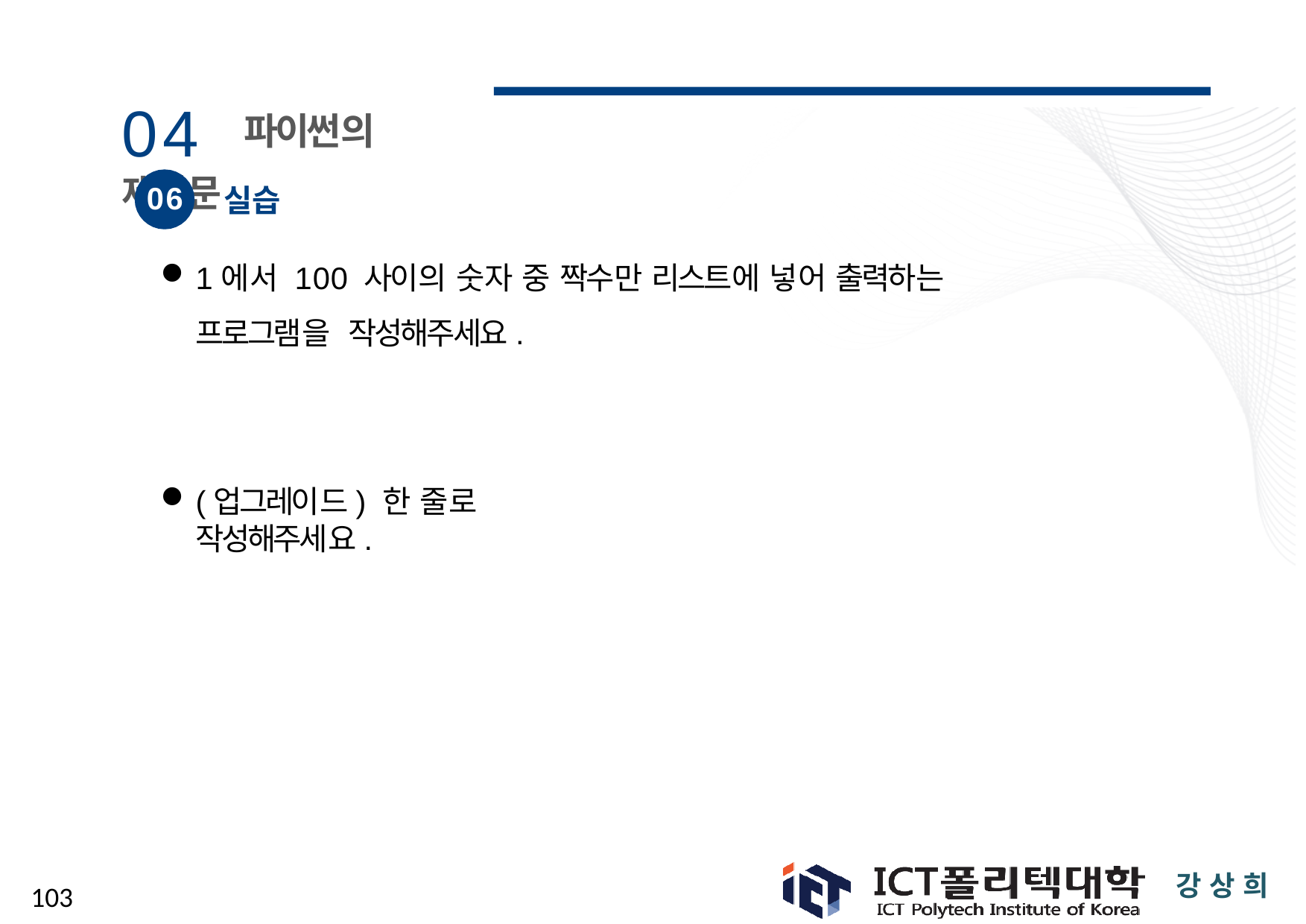

# 04 파이썬의 제어문

06
실습
1에서 100 사이의 숫자 중 짝수만 리스트에 넣어 출력하는 프로그램을  작성해주세요.
(업그레이드) 한 줄로 작성해주세요.